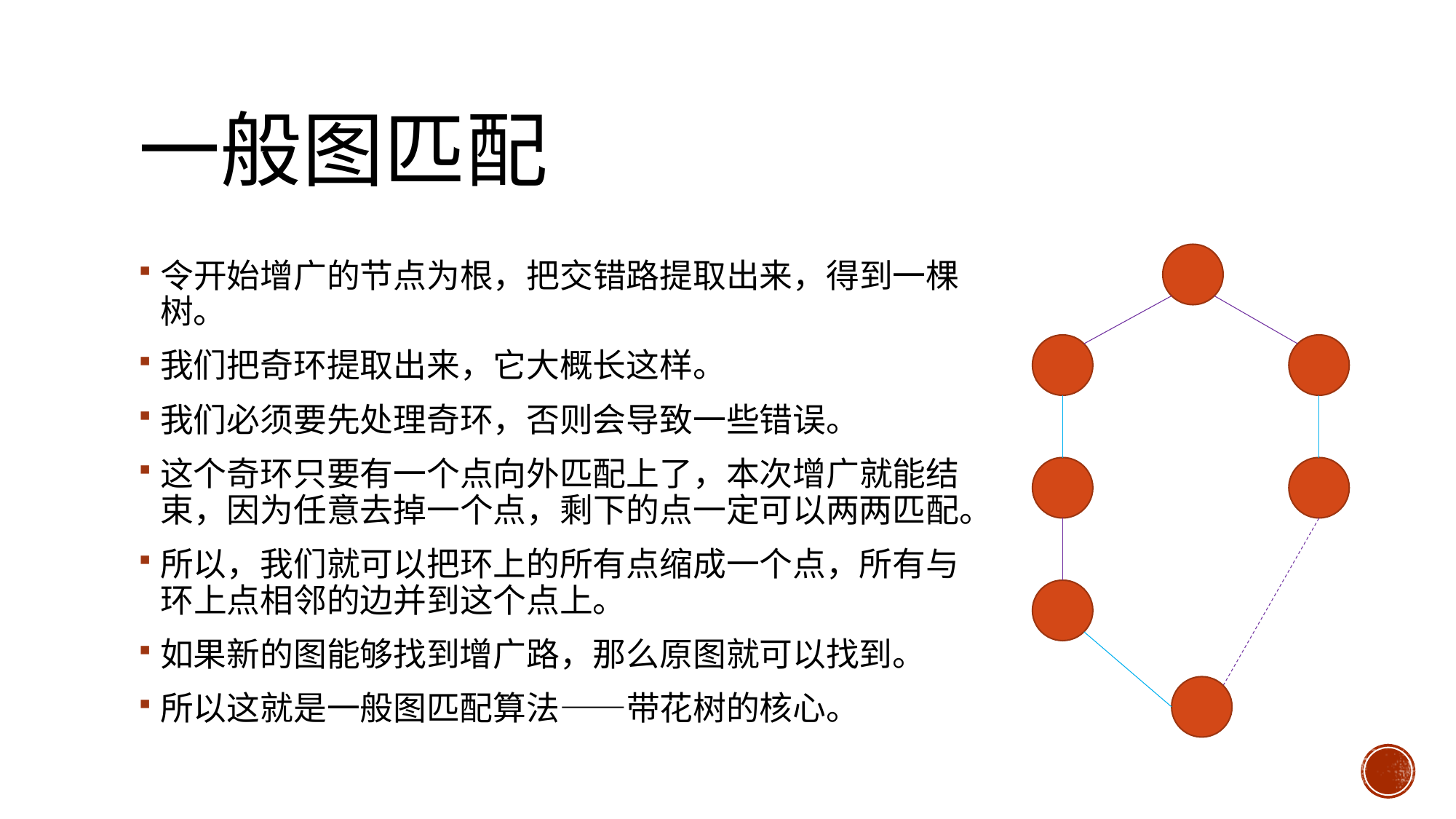

# 一般图匹配

令开始增广的节点为根，把交错路提取出来，得到一棵树。
我们把奇环提取出来，它大概长这样。
我们必须要先处理奇环，否则会导致一些错误。
这个奇环只要有一个点向外匹配上了，本次增广就能结束，因为任意去掉一个点，剩下的点一定可以两两匹配。
所以，我们就可以把环上的所有点缩成一个点，所有与环上点相邻的边并到这个点上。
如果新的图能够找到增广路，那么原图就可以找到。
所以这就是一般图匹配算法——带花树的核心。